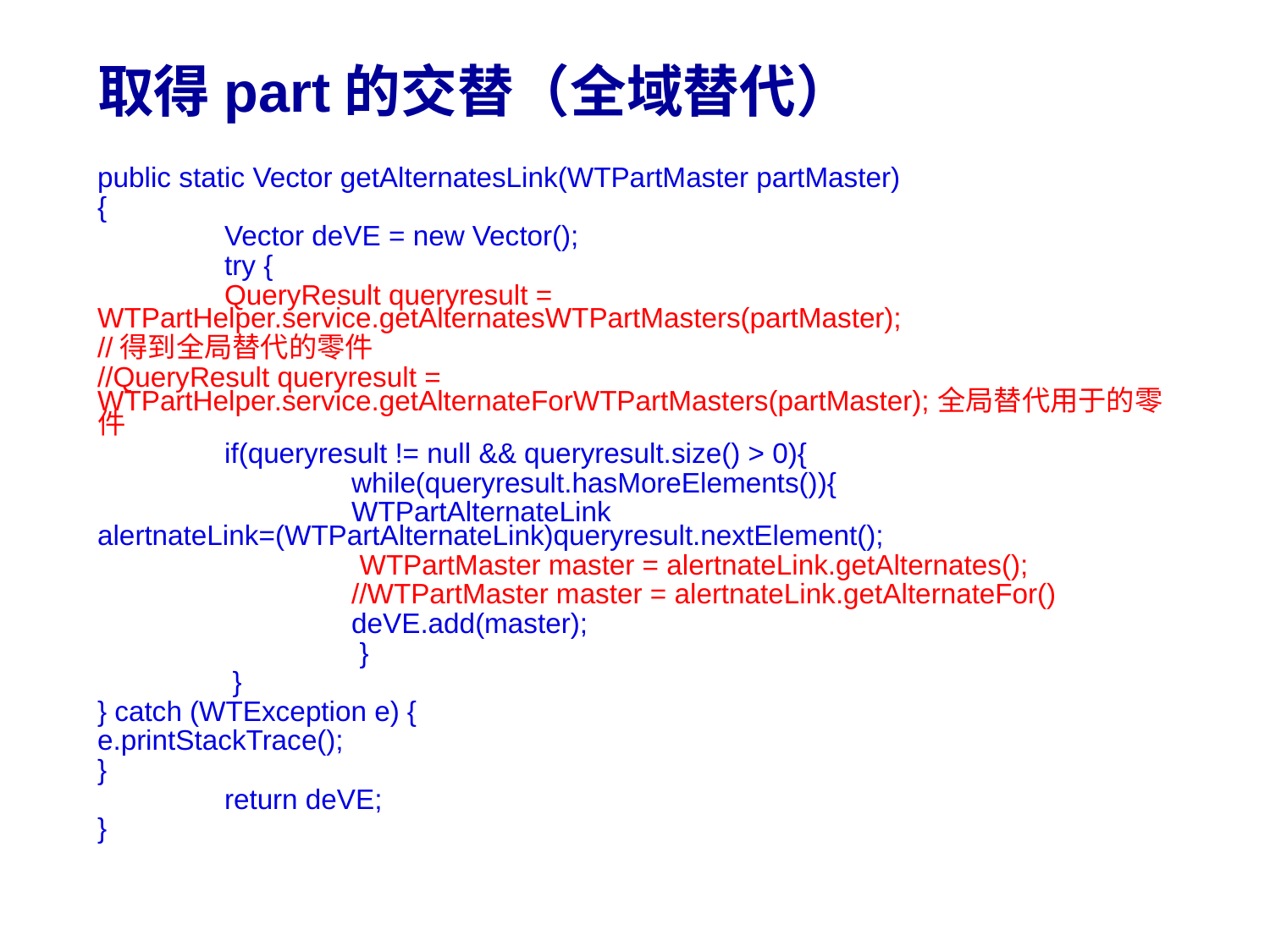

# 取得part的交替（全域替代）
public static Vector getAlternatesLink(WTPartMaster partMaster)
{
	Vector deVE = new Vector();
	try {
	QueryResult queryresult = WTPartHelper.service.getAlternatesWTPartMasters(partMaster);
//得到全局替代的零件
//QueryResult queryresult = WTPartHelper.service.getAlternateForWTPartMasters(partMaster);全局替代用于的零件
	if(queryresult != null && queryresult.size() > 0){
		while(queryresult.hasMoreElements()){
		WTPartAlternateLink alertnateLink=(WTPartAlternateLink)queryresult.nextElement();
		 WTPartMaster master = alertnateLink.getAlternates();
		//WTPartMaster master = alertnateLink.getAlternateFor()
		deVE.add(master);
		 }
	 }
} catch (WTException e) {
e.printStackTrace();
}
	return deVE;
}